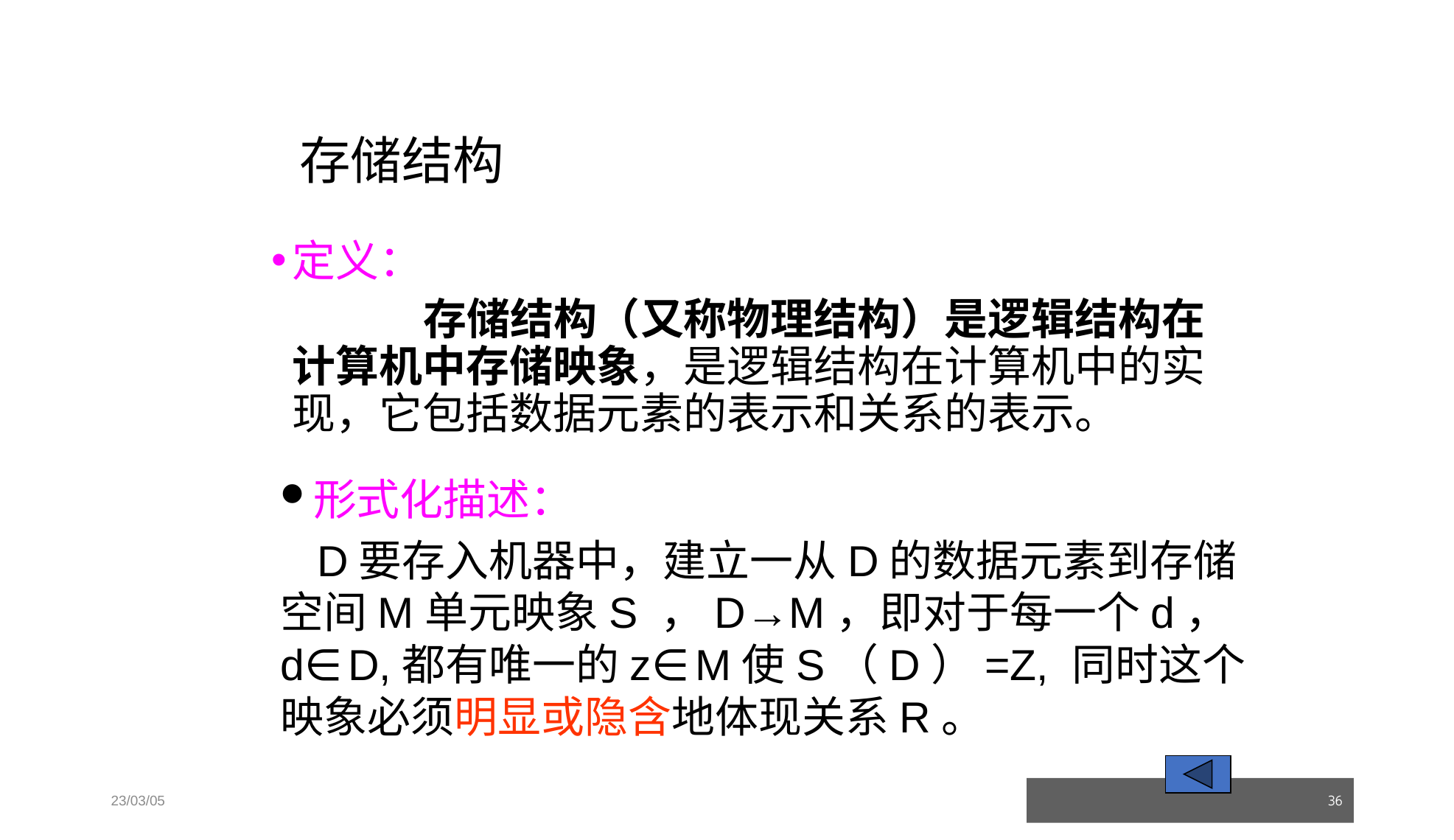

# 存储结构
定义：
		 存储结构（又称物理结构）是逻辑结构在计算机中存储映象，是逻辑结构在计算机中的实现，它包括数据元素的表示和关系的表示。
形式化描述：
   D要存入机器中，建立一从D的数据元素到存储空间M单元映象S ，D→M，即对于每一个d， d∈D,都有唯一的z∈M使S（D）=Z, 同时这个映象必须明显或隐含地体现关系R。

23/03/05
36